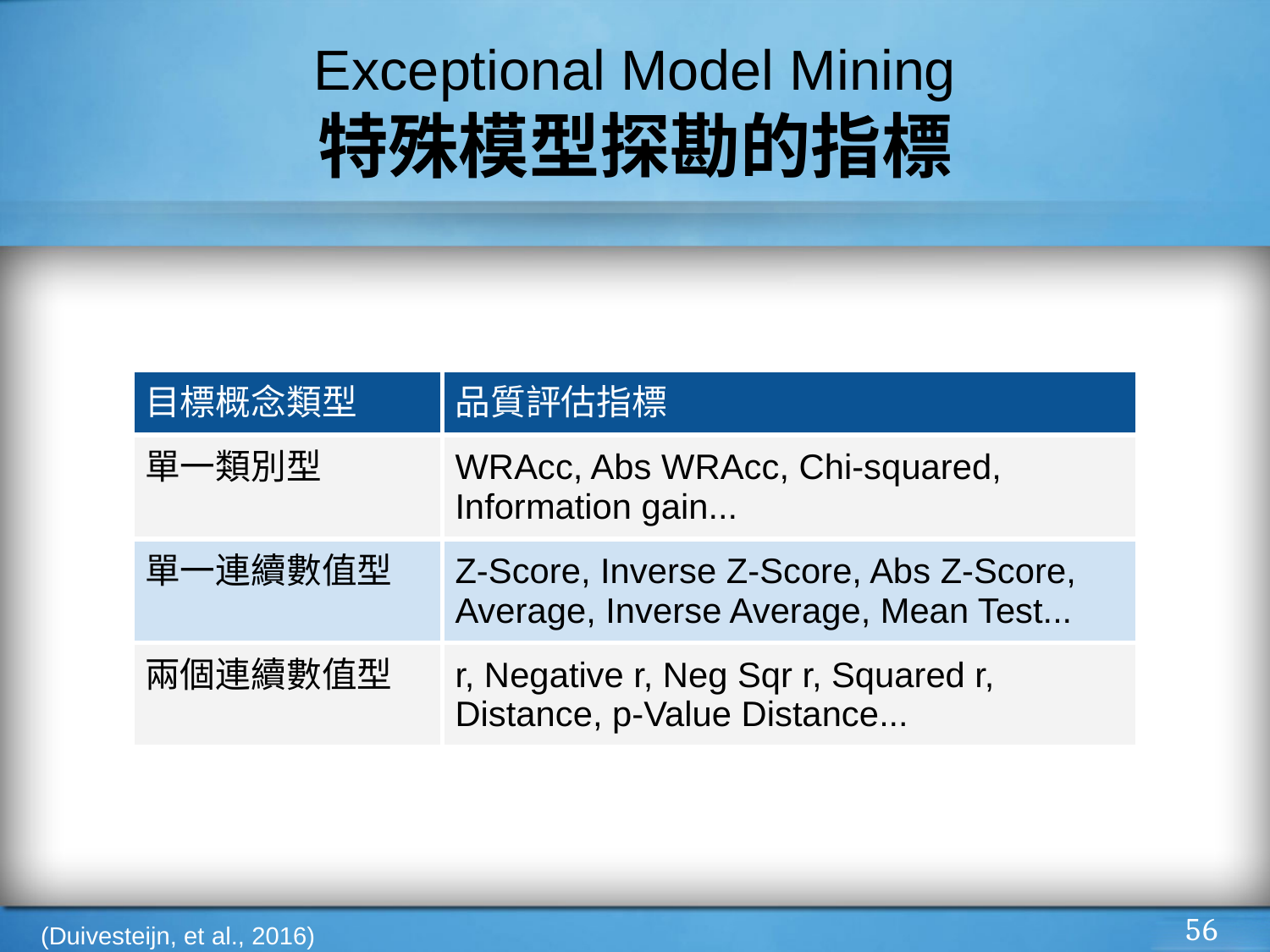

# Exceptional Model Mining
特殊模型探勘的指標

| 目標概念類型 | 品質評估指標 |
| --- | --- |
| 單一類別型 | WRAcc, Abs WRAcc, Chi-squared, Information gain... |
| 單一連續數值型 | Z-Score, Inverse Z-Score, Abs Z-Score, Average, Inverse Average, Mean Test... |
| 兩個連續數值型 | r, Negative r, Neg Sqr r, Squared r, Distance, p-Value Distance... |
56
(Duivesteijn, et al., 2016)